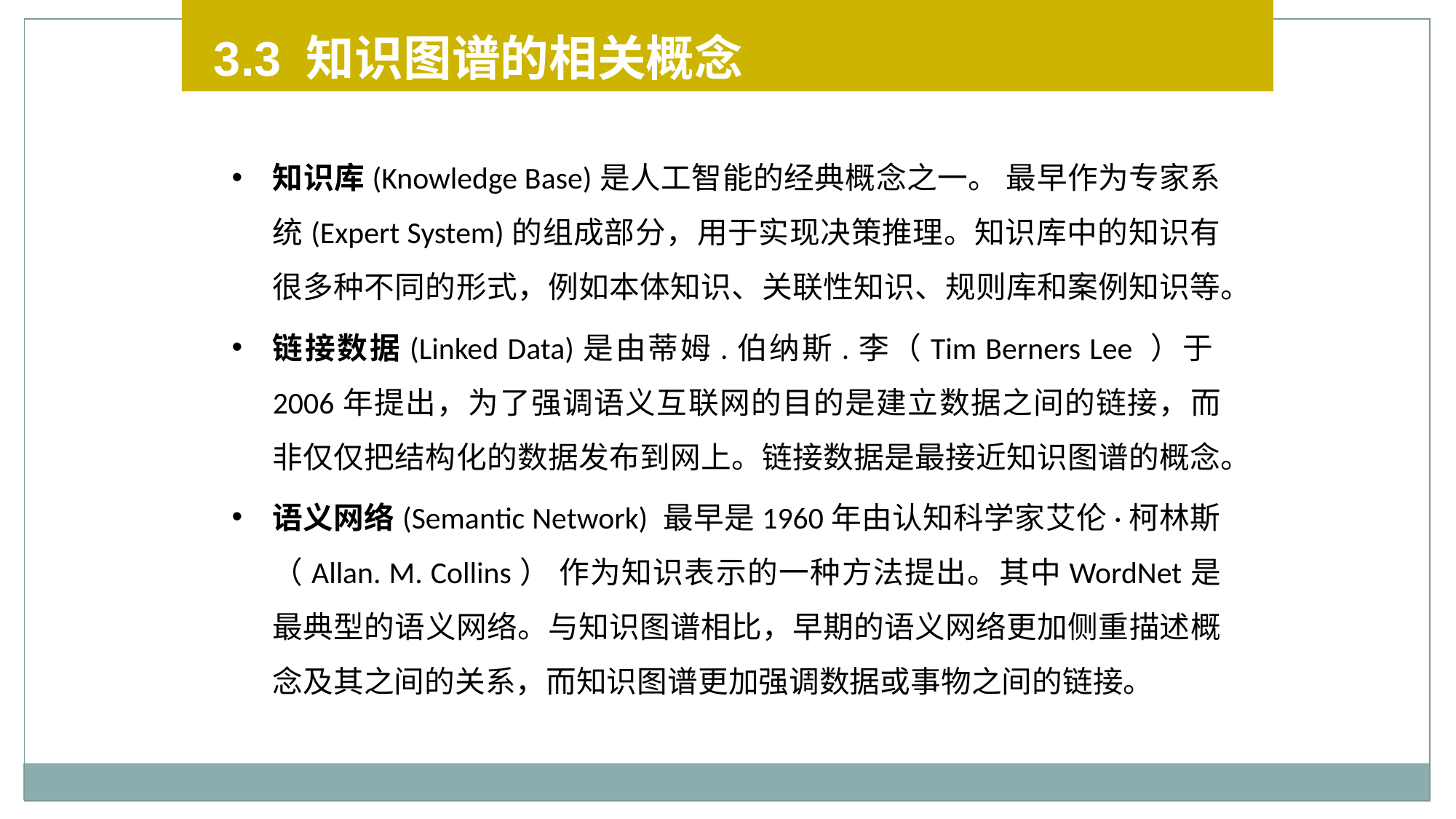

3.3 知识图谱的相关概念
知识库(Knowledge Base)是人工智能的经典概念之一。 最早作为专家系统(Expert System)的组成部分，用于实现决策推理。知识库中的知识有很多种不同的形式，例如本体知识、关联性知识、规则库和案例知识等。
链接数据(Linked Data)是由蒂姆.伯纳斯.李（Tim Berners Lee ）于2006年提出，为了强调语义互联网的目的是建立数据之间的链接，而非仅仅把结构化的数据发布到网上。链接数据是最接近知识图谱的概念。
语义网络(Semantic Network) 最早是1960年由认知科学家艾伦·柯林斯（Allan. M. Collins） 作为知识表示的一种方法提出。其中WordNet是最典型的语义网络。与知识图谱相比，早期的语义网络更加侧重描述概念及其之间的关系，而知识图谱更加强调数据或事物之间的链接。